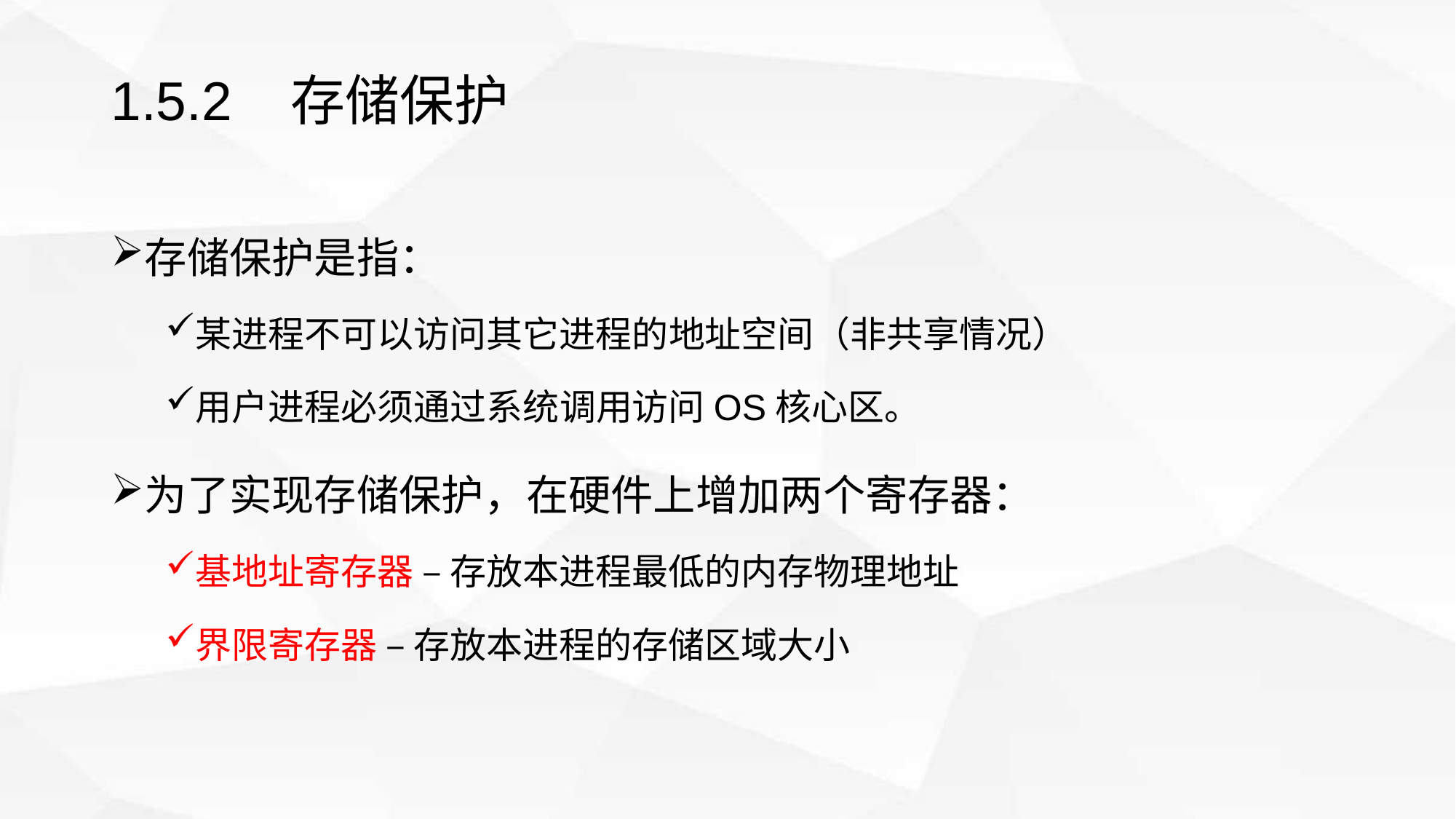

# 1.5.2   存储保护
存储保护是指：
某进程不可以访问其它进程的地址空间（非共享情况）
用户进程必须通过系统调用访问OS核心区。
为了实现存储保护，在硬件上增加两个寄存器：
基地址寄存器 – 存放本进程最低的内存物理地址
界限寄存器 – 存放本进程的存储区域大小